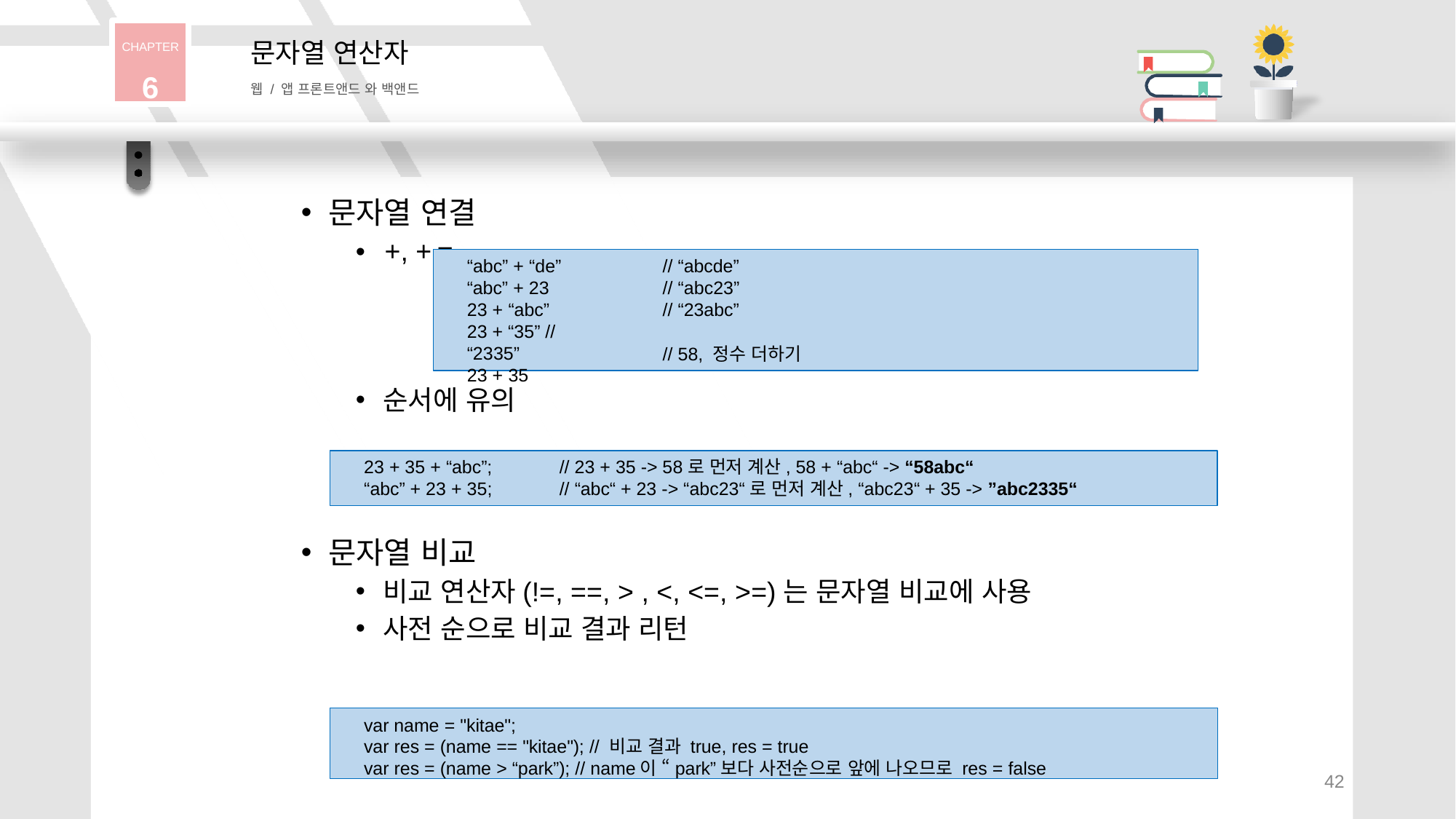

CHAPTER

6

문자열 연산자
웹 / 앱 프론트앤드 와 백앤드

문자열 연결
=
•	+, +

“abc” + “de”  “abc” + 23
23 + “abc”
23 + “35” // “2335”
23 + 35
// “abcde”
// “abc23”
// “23abc”

// 58, 정수 더하기
순서에 유의

23 + 35 + “abc”;
“abc” + 23 + 35;
// 23 + 35 -> 58로 먼저 계산, 58 + “abc“ -> “58abc“
// “abc“ + 23 -> “abc23“로 먼저 계산, “abc23“ + 35 -> ”abc2335“
문자열 비교
비교 연산자(!=, ==, > , <, <=, >=)는 문자열 비교에 사용
사전 순으로 비교 결과 리턴
var name = "kitae";
var res = (name == "kitae"); // 비교 결과 true, res = true
var res = (name > “park”); // name이 “park”보다 사전순으로 앞에 나오므로 res = false
42